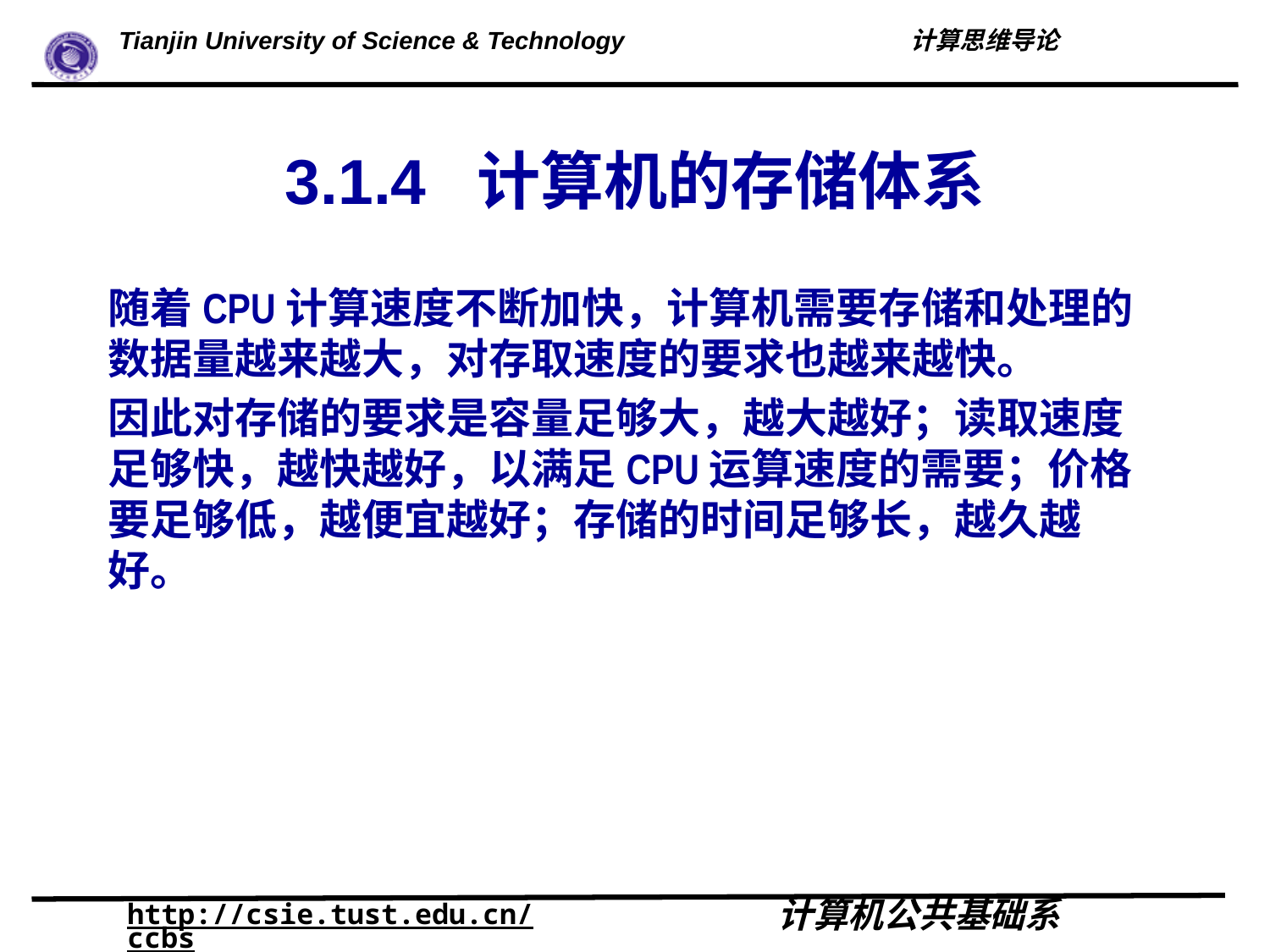

# 3.1.4  计算机的存储体系
随着CPU计算速度不断加快，计算机需要存储和处理的数据量越来越大，对存取速度的要求也越来越快。
因此对存储的要求是容量足够大，越大越好；读取速度足够快，越快越好，以满足CPU运算速度的需要；价格要足够低，越便宜越好；存储的时间足够长，越久越好。